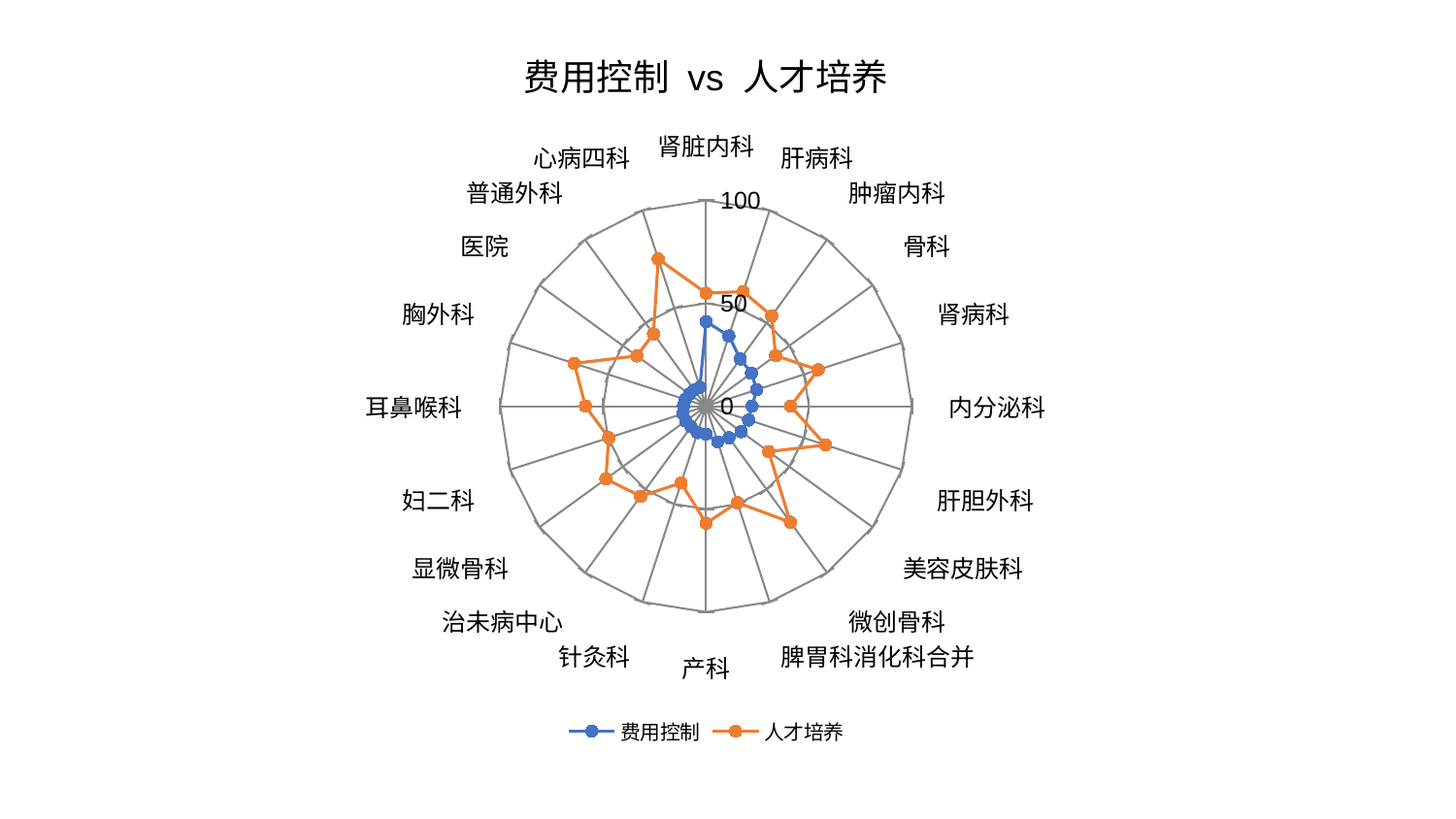

### Chart: 费用控制 vs 人才培养

| Category | 费用控制 | 人才培养 |
|---|---|---|
| 肾脏内科 | 41.12187550715768 | 54.93836893428145 |
| 肝病科 | 35.89610991140409 | 58.518120343904506 |
| 肿瘤内科 | 28.336431019676546 | 54.24541912997847 |
| 骨科 | 27.238631754078714 | 41.77756982843596 |
| 肾病科 | 25.896974700696326 | 57.25513555124419 |
| 内分泌科 | 22.359528333673072 | 41.13175237364703 |
| 肝胆外科 | 21.70591880075134 | 61.01288246599453 |
| 美容皮肤科 | 21.07178563132559 | 37.58058017550517 |
| 微创骨科 | 18.97191159160176 | 69.70132877811426 |
| 脾胃科消化科合并 | 18.22412605021536 | 49.289176481029244 |
| 产科 | 13.551038809933805 | 56.86067000417652 |
| 针灸科 | 13.485852576570748 | 39.23997549013722 |
| 治未病中心 | 12.36677532898936 | 54.072924621009946 |
| 显微骨科 | 12.288499125105526 | 60.14298002900921 |
| 妇二科 | 11.839469608396618 | 49.724951940662116 |
| 耳鼻喉科 | 10.978514442225608 | 58.587670236858365 |
| 胸外科 | 10.601286761681711 | 67.30581764917349 |
| 医院 | 9.988977781359775 | 41.57495322881671 |
| 普通外科 | 9.74110823843627 | 43.469687650819026 |
| 心病四科 | 9.681313396816448 | 75.17498727078663 |
113